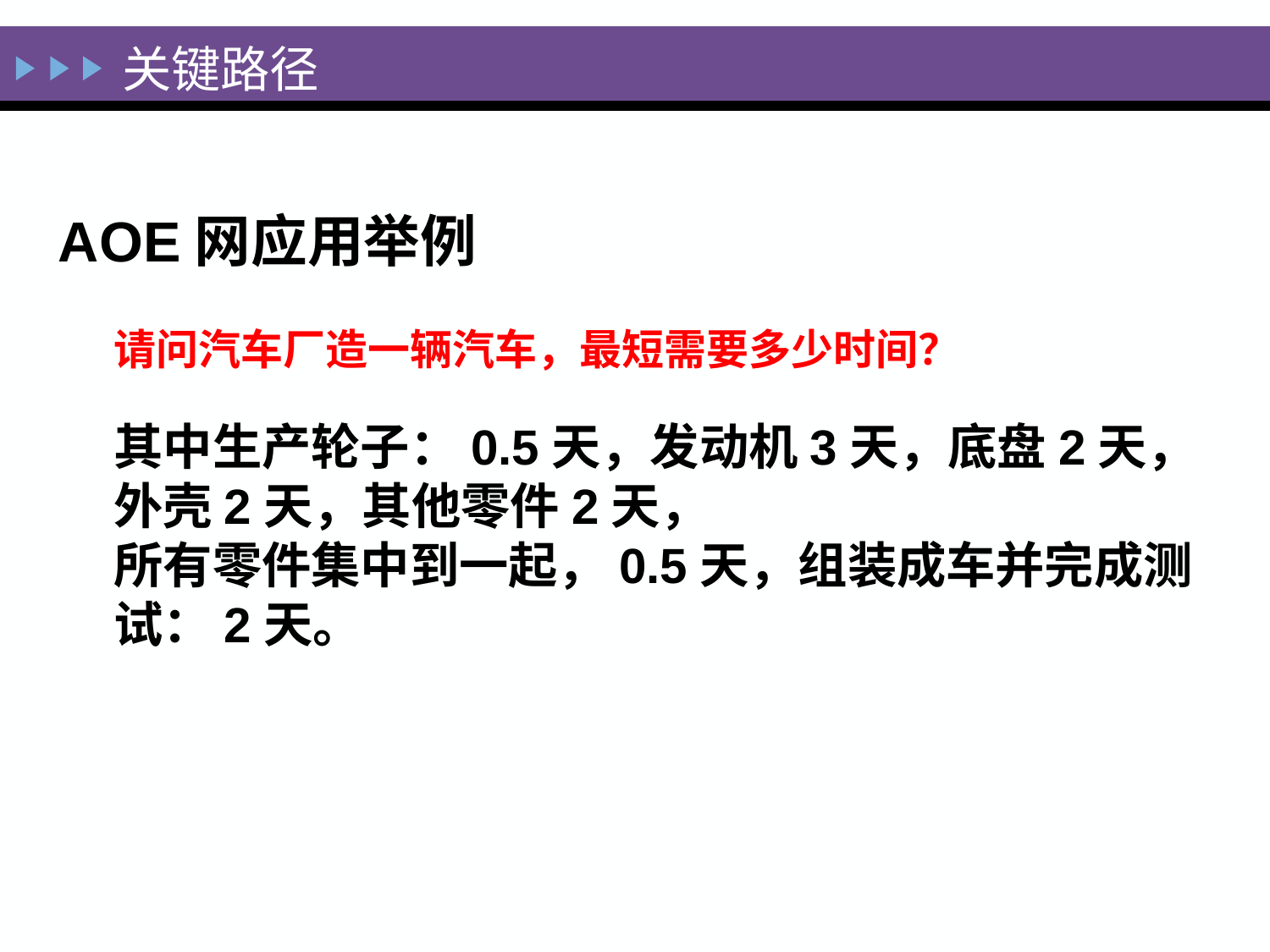

关键路径
AOE网应用举例
请问汽车厂造一辆汽车，最短需要多少时间？

其中生产轮子：0.5天，发动机3天，底盘2天，外壳2天，其他零件2天，
所有零件集中到一起，0.5天，组装成车并完成测试：2天。